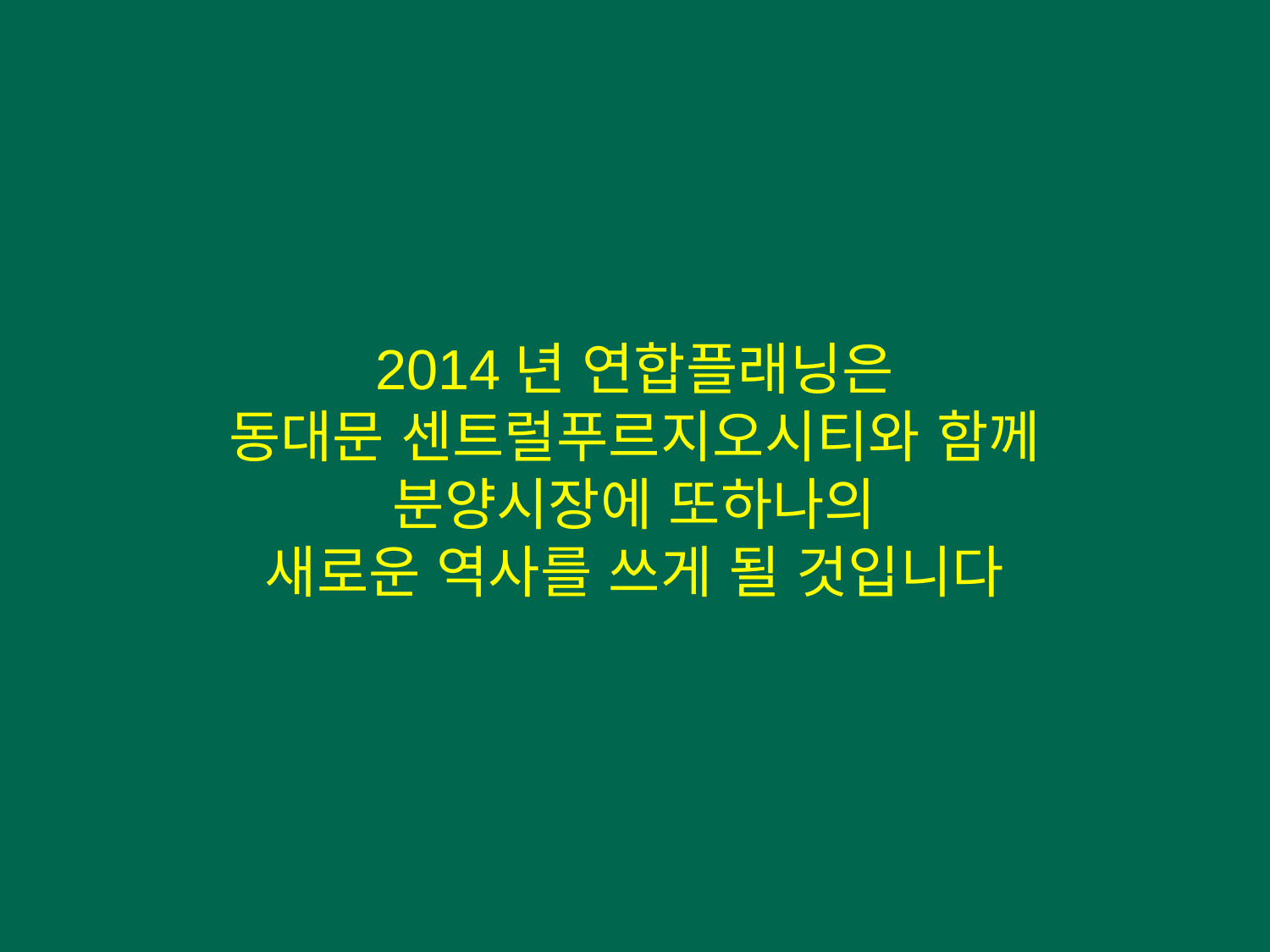

2014년 연합플래닝은
동대문 센트럴푸르지오시티와 함께
분양시장에 또하나의
새로운 역사를 쓰게 될 것입니다